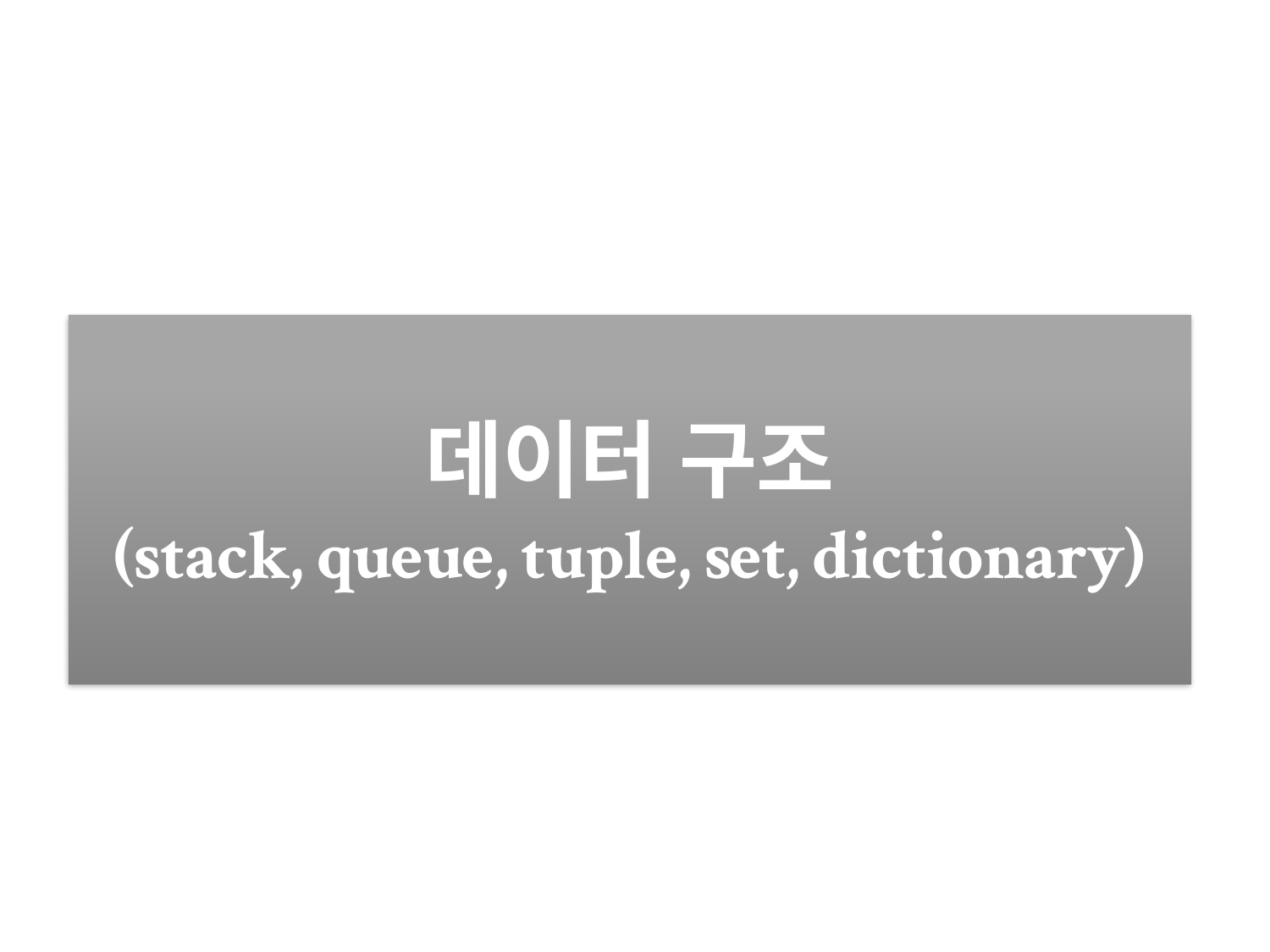

데이터 구조
(stack, queue, tuple, set, dictionary)